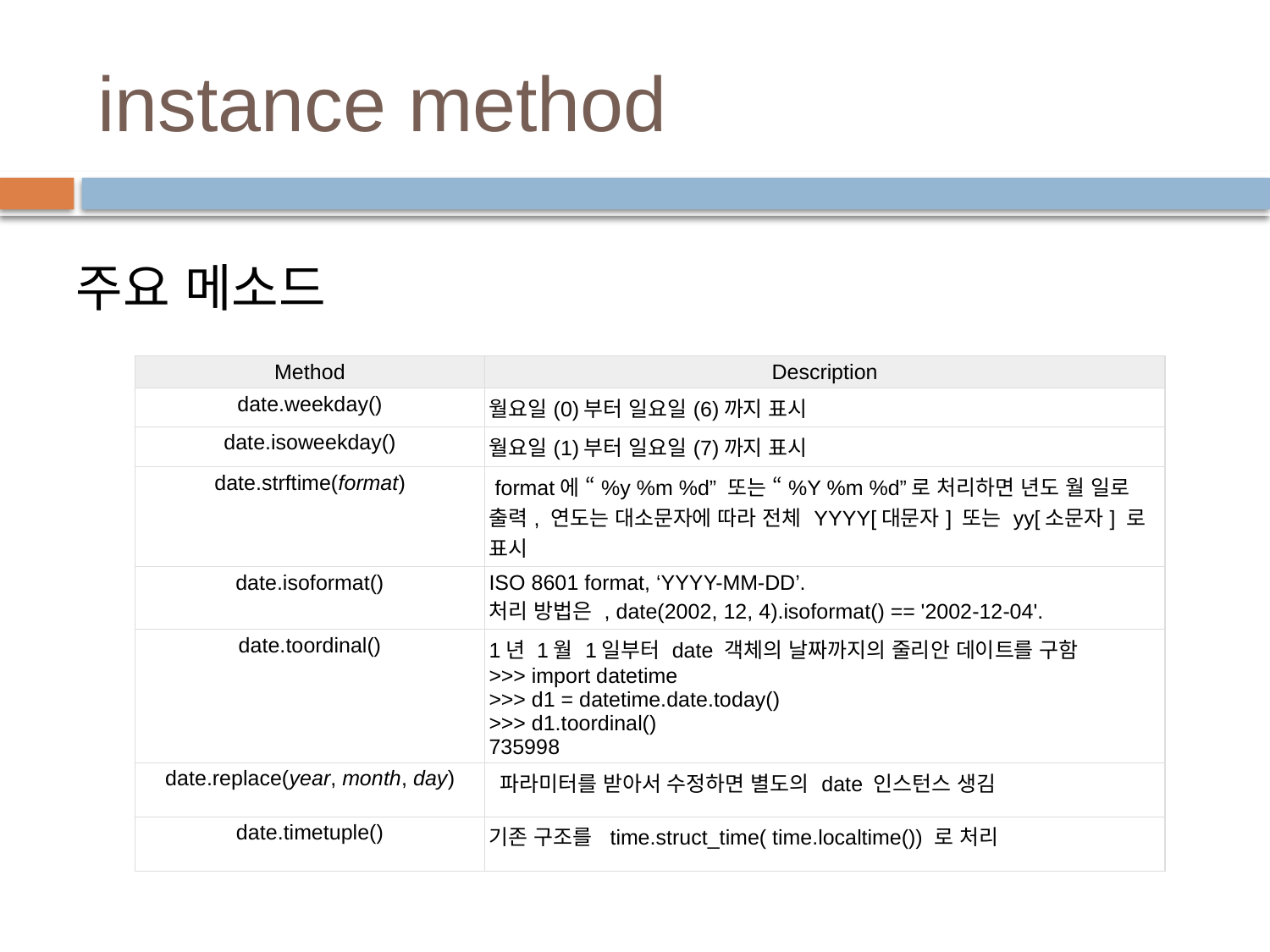

# instance method

주요 메소드
| Method | Description |
| --- | --- |
| date.weekday() | 월요일(0)부터 일요일(6)까지 표시 |
| date.isoweekday() | 월요일(1)부터 일요일(7)까지 표시 |
| date.strftime(format) | format에 “%y %m %d” 또는 “%Y %m %d”로 처리하면 년도 월 일로 출력, 연도는 대소문자에 따라 전체 YYYY[대문자] 또는 yy[소문자] 로 표시 |
| date.isoformat() | ISO 8601 format, ‘YYYY-MM-DD’. 처리 방법은 , date(2002, 12, 4).isoformat() == '2002-12-04'. |
| date.toordinal() | 1년 1월 1일부터 date 객체의 날짜까지의 줄리안 데이트를 구함 >>> import datetime >>> d1 = datetime.date.today() >>> d1.toordinal() 735998 |
| date.replace(year, month, day) | 파라미터를 받아서 수정하면 별도의 date 인스턴스 생김 |
| date.timetuple() | 기존 구조를  time.struct\_time( time.localtime()) 로 처리 |